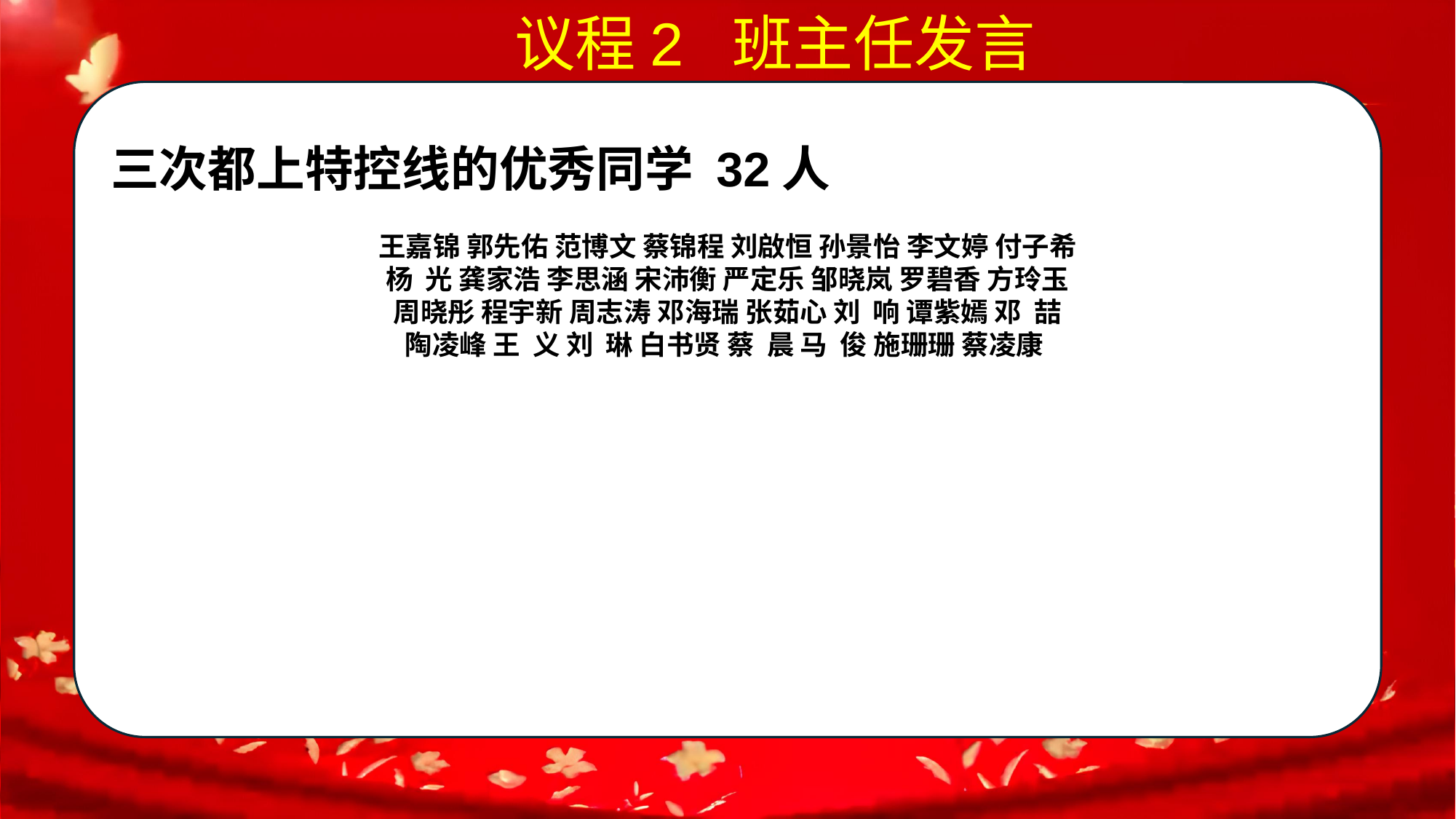

议程2  班主任发言

三次都上特控线的优秀同学 32人

王嘉锦 郭先佑 范博文 蔡锦程 刘啟恒 孙景怡 李文婷 付子希
杨  光 龚家浩 李思涵 宋沛衡 严定乐 邹晓岚 罗碧香 方玲玉
周晓彤 程宇新 周志涛 邓海瑞 张茹心 刘  响 谭紫嫣 邓  喆
陶凌峰 王  义 刘  琳 白书贤 蔡  晨 马  俊 施珊珊 蔡凌康